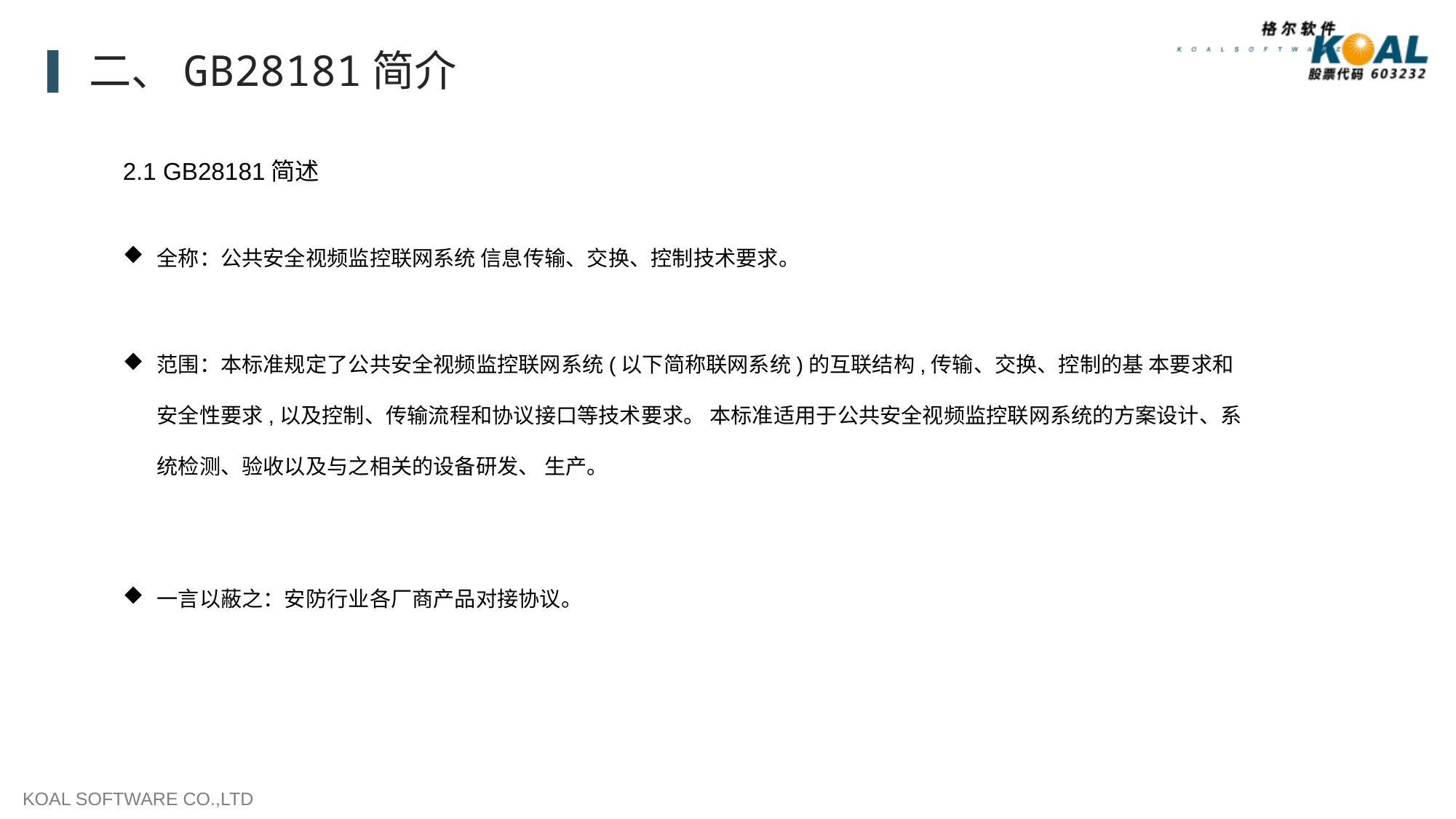

二、GB28181简介
2.1 GB28181简述

全称：公共安全视频监控联网系统 信息传输、交换、控制技术要求。

范围：本标准规定了公共安全视频监控联网系统(以下简称联网系统)的互联结构,传输、交换、控制的基 本要求和安全性要求,以及控制、传输流程和协议接口等技术要求。 本标准适用于公共安全视频监控联网系统的方案设计、系统检测、验收以及与之相关的设备研发、 生产。

一言以蔽之：安防行业各厂商产品对接协议。